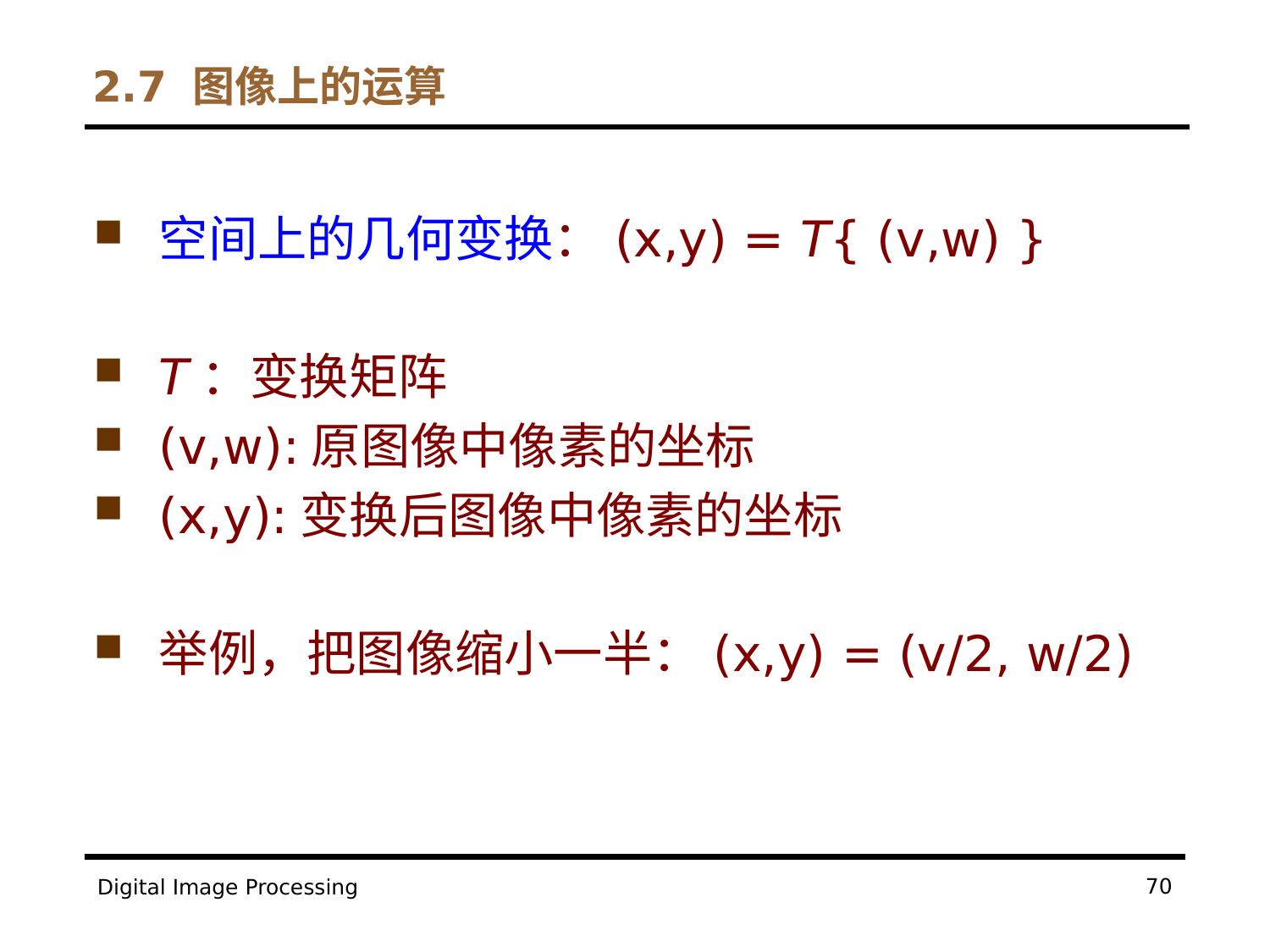

2.7 图像上的运算
空间上的几何变换：(x,y) = T{ (v,w) }

T：变换矩阵
(v,w):原图像中像素的坐标
(x,y):变换后图像中像素的坐标

举例，把图像缩小一半：(x,y) = (v/2, w/2)

70
Digital Image Processing